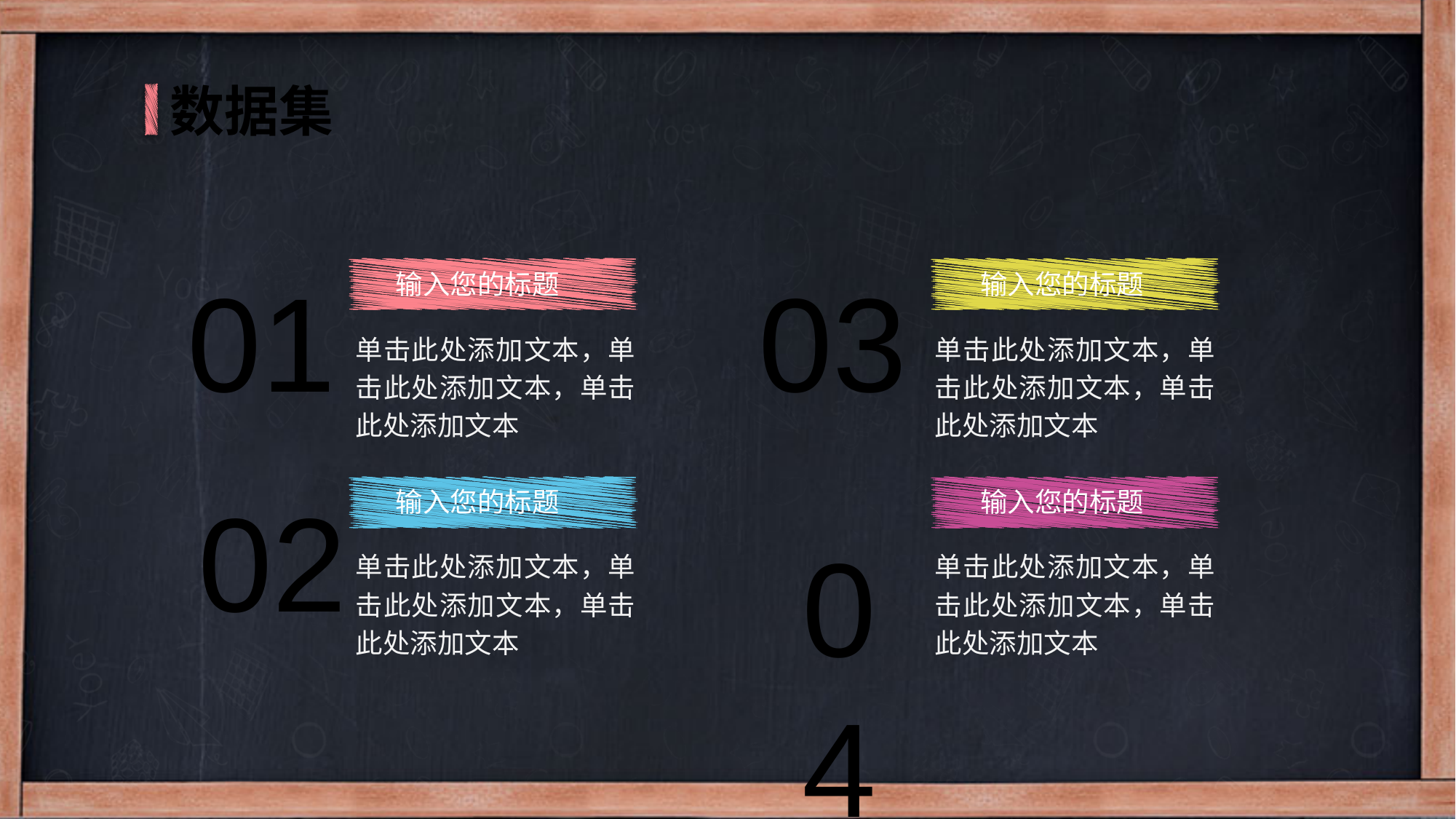

数据集

01
03

输入您的标题
输入您的标题
单击此处添加文本，单击此处添加文本，单击此处添加文本
单击此处添加文本，单击此处添加文本，单击此处添加文本
02

输入您的标题
输入您的标题
04
单击此处添加文本，单击此处添加文本，单击此处添加文本
单击此处添加文本，单击此处添加文本，单击此处添加文本